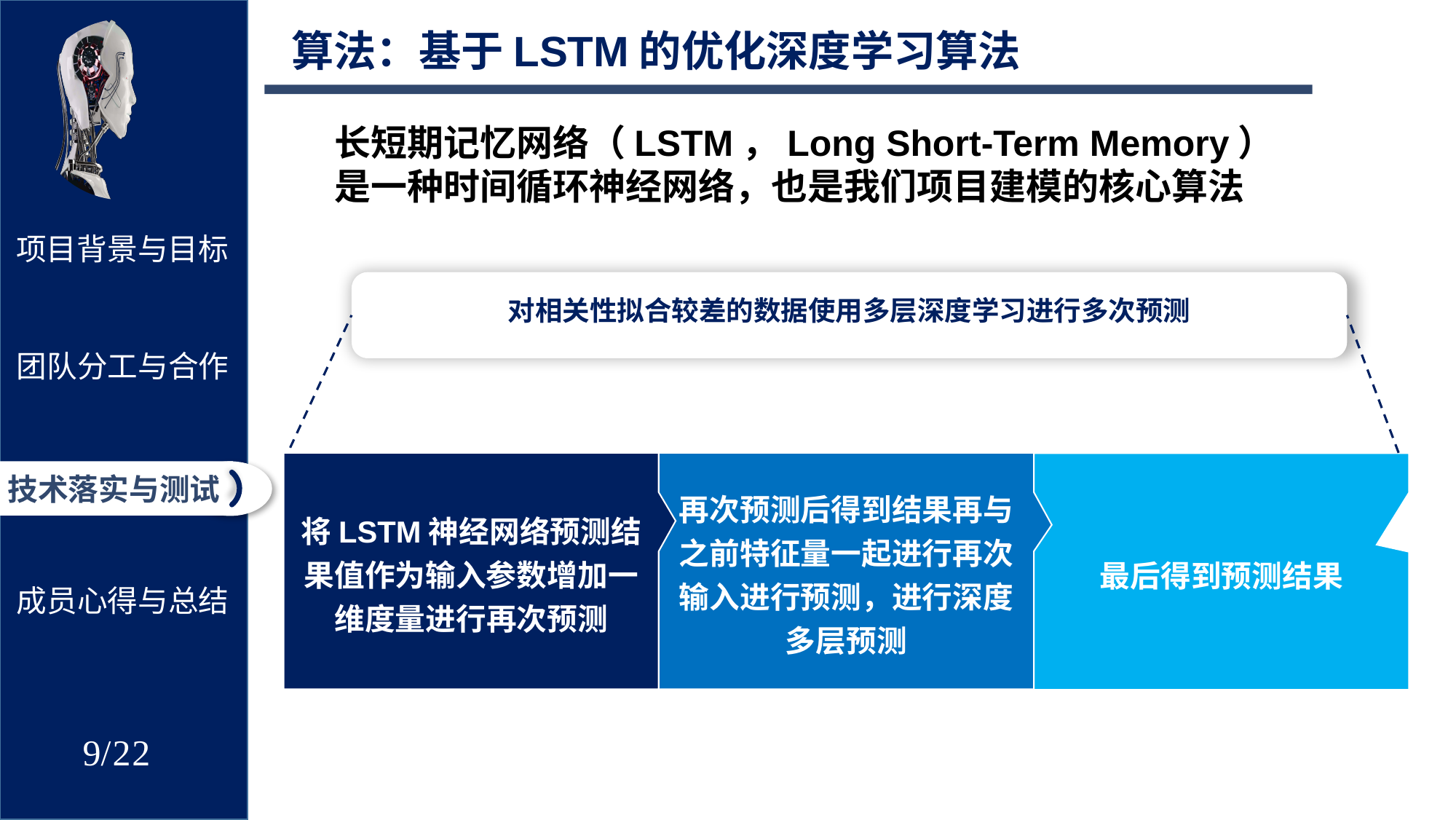

算法：基于LSTM的优化深度学习算法
长短期记忆网络（LSTM，Long Short-Term Memory）
是一种时间循环神经网络，也是我们项目建模的核心算法

对相关性拟合较差的数据使用多层深度学习进行多次预测
将LSTM神经网络预测结果值作为输入参数增加一维度量进行再次预测
再次预测后得到结果再与之前特征量一起进行再次输入进行预测，进行深度多层预测
最后得到预测结果